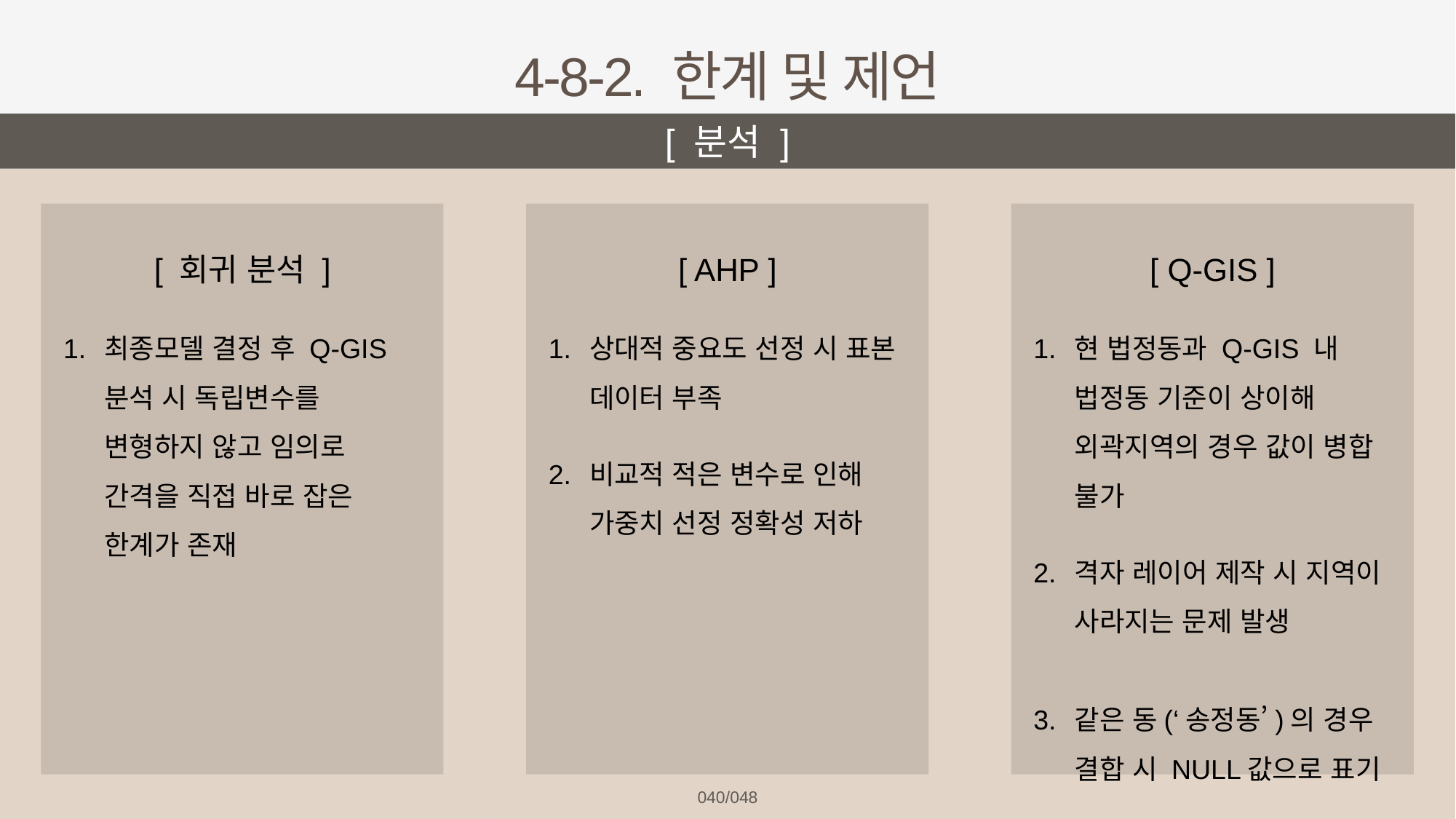

4-8-2. 한계 및 제언

[ 분석 ]

[ 회귀 분석 ]

최종모델 결정 후 Q-GIS 분석 시 독립변수를 변형하지 않고 임의로 간격을 직접 바로 잡은 한계가 존재
[ AHP ]

상대적 중요도 선정 시 표본 데이터 부족

비교적 적은 변수로 인해 가중치 선정 정확성 저하
[ Q-GIS ]

현 법정동과 Q-GIS 내 법정동 기준이 상이해 외곽지역의 경우 값이 병합 불가

격자 레이어 제작 시 지역이 사라지는 문제 발생

같은 동(‘송정동’)의 경우 결합 시 NULL값으로 표기
040/048